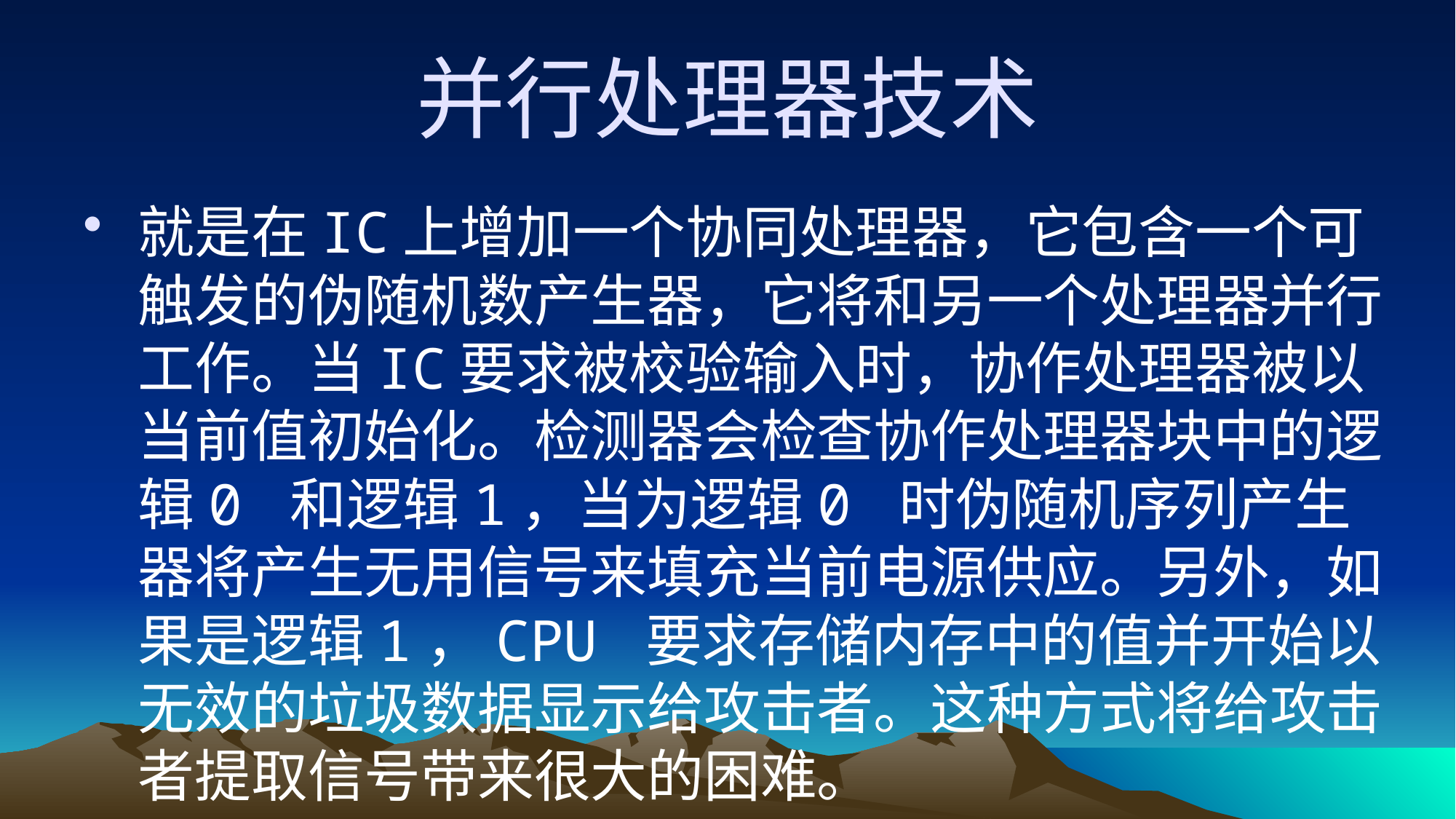

# 并行处理器技术
就是在IC上增加一个协同处理器，它包含一个可触发的伪随机数产生器，它将和另一个处理器并行工作。当IC要求被校验输入时，协作处理器被以当前值初始化。检测器会检查协作处理器块中的逻辑0 和逻辑1，当为逻辑0 时伪随机序列产生器将产生无用信号来填充当前电源供应。另外，如果是逻辑1，CPU 要求存储内存中的值并开始以无效的垃圾数据显示给攻击者。这种方式将给攻击者提取信号带来很大的困难。